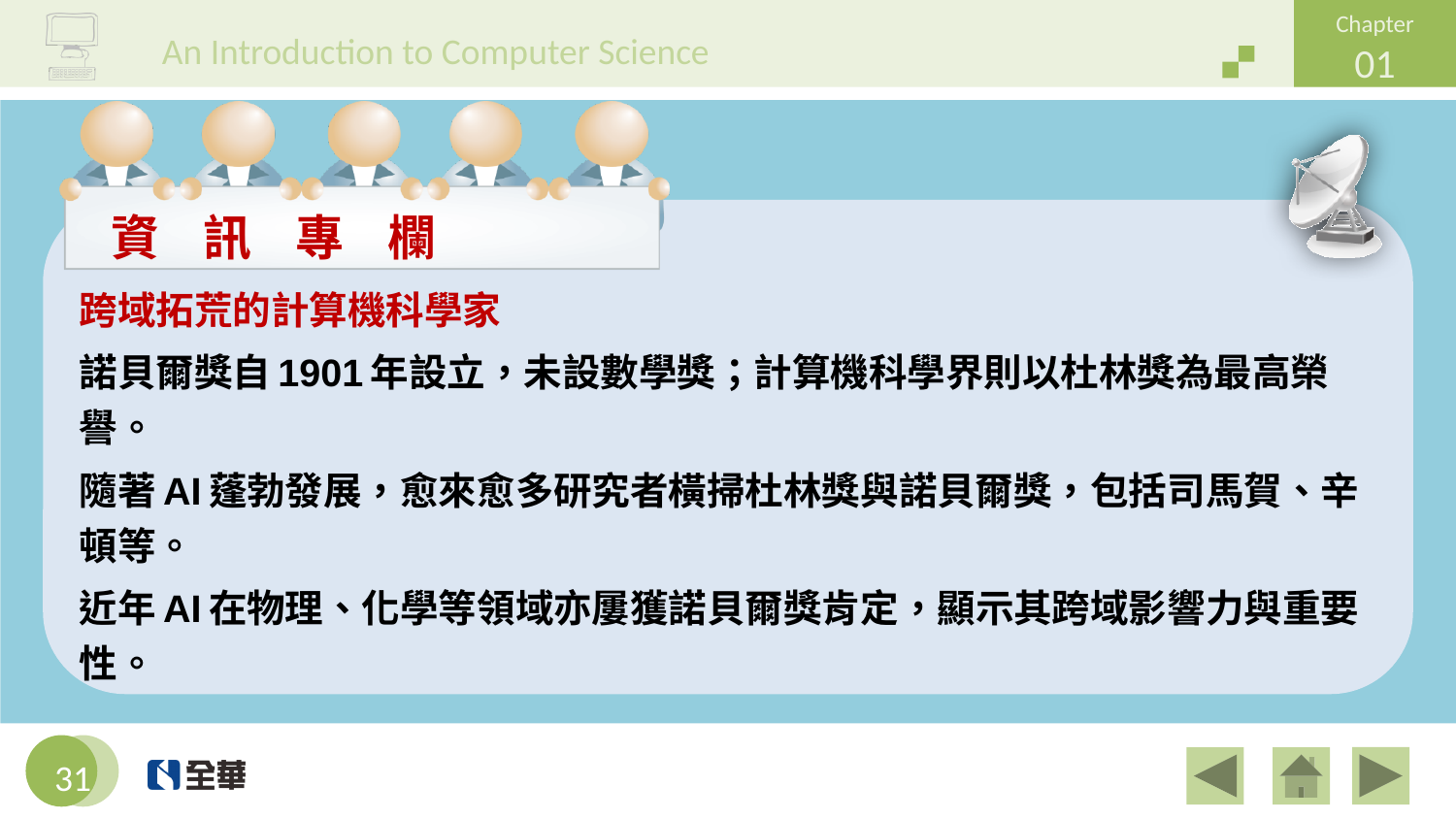

跨域拓荒的計算機科學家
諾貝爾獎自1901年設立，未設數學獎；計算機科學界則以杜林獎為最高榮譽。
隨著AI蓬勃發展，愈來愈多研究者橫掃杜林獎與諾貝爾獎，包括司馬賀、辛頓等。
近年AI在物理、化學等領域亦屢獲諾貝爾獎肯定，顯示其跨域影響力與重要性。